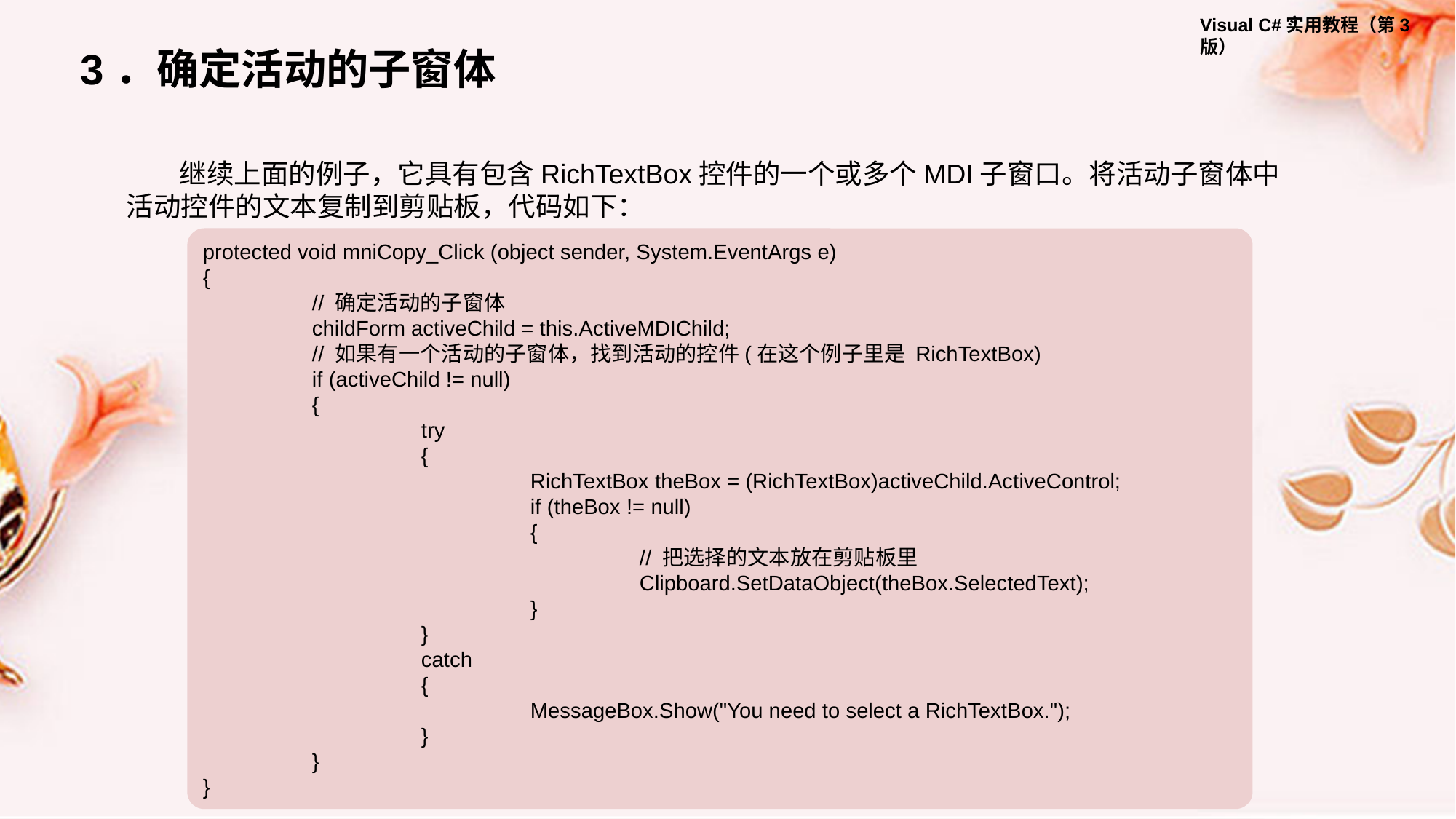

3．确定活动的子窗体
继续上面的例子，它具有包含RichTextBox控件的一个或多个MDI子窗口。将活动子窗体中活动控件的文本复制到剪贴板，代码如下：
protected void mniCopy_Click (object sender, System.EventArgs e)
{
	// 确定活动的子窗体
	childForm activeChild = this.ActiveMDIChild;
	// 如果有一个活动的子窗体，找到活动的控件(在这个例子里是 RichTextBox)
	if (activeChild != null)
	{
		try
		{
			RichTextBox theBox = (RichTextBox)activeChild.ActiveControl;
			if (theBox != null)
			{
				// 把选择的文本放在剪贴板里
				Clipboard.SetDataObject(theBox.SelectedText);
			}
		}
		catch
		{
			MessageBox.Show("You need to select a RichTextBox.");
		}
	}
}